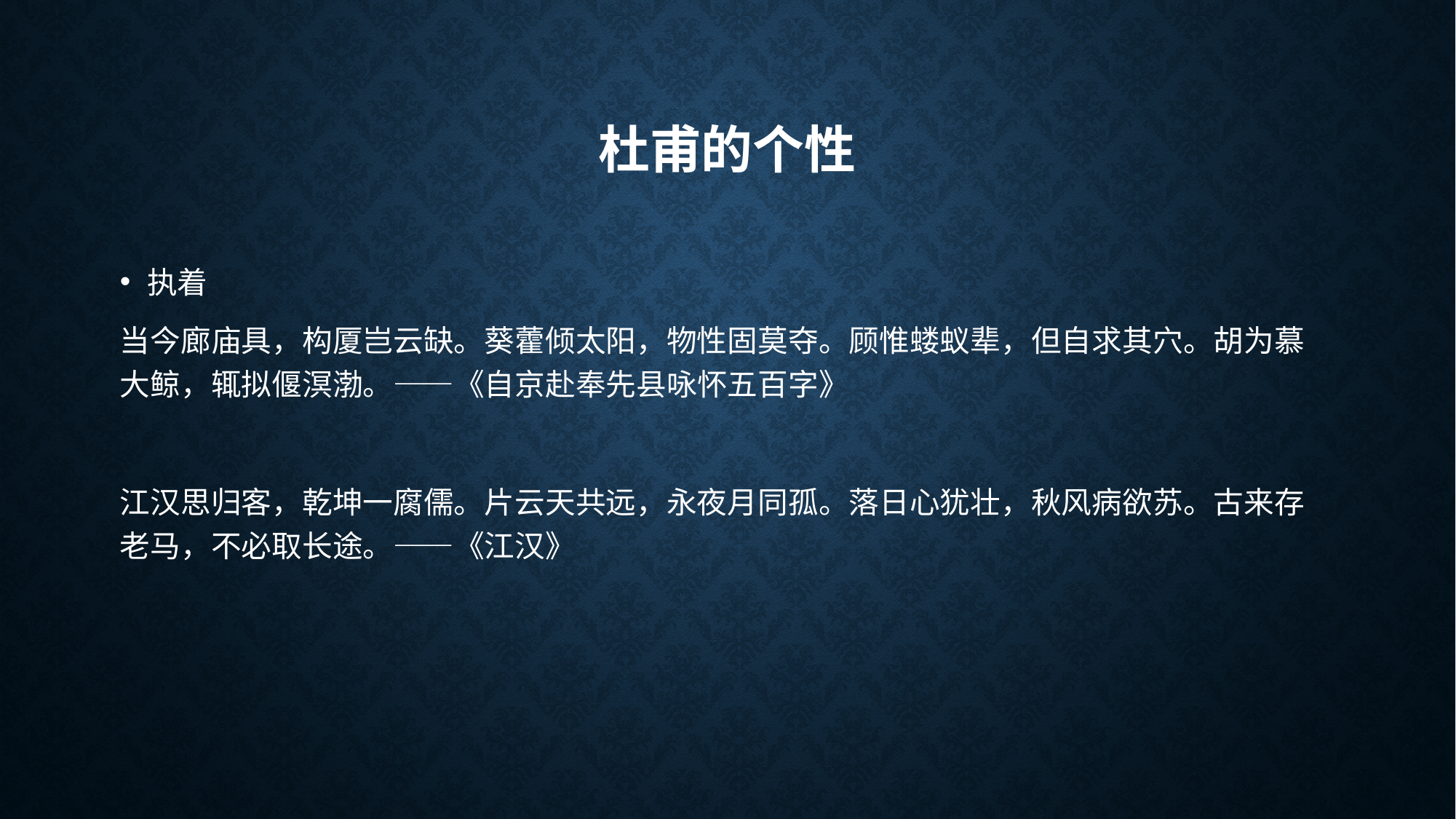

# 杜甫的个性
执着
当今廊庙具，构厦岂云缺。葵藿倾太阳，物性固莫夺。顾惟蝼蚁辈，但自求其穴。胡为慕大鲸，辄拟偃溟渤。——《自京赴奉先县咏怀五百字》

江汉思归客，乾坤一腐儒。片云天共远，永夜月同孤。落日心犹壮，秋风病欲苏。古来存老马，不必取长途。——《江汉》